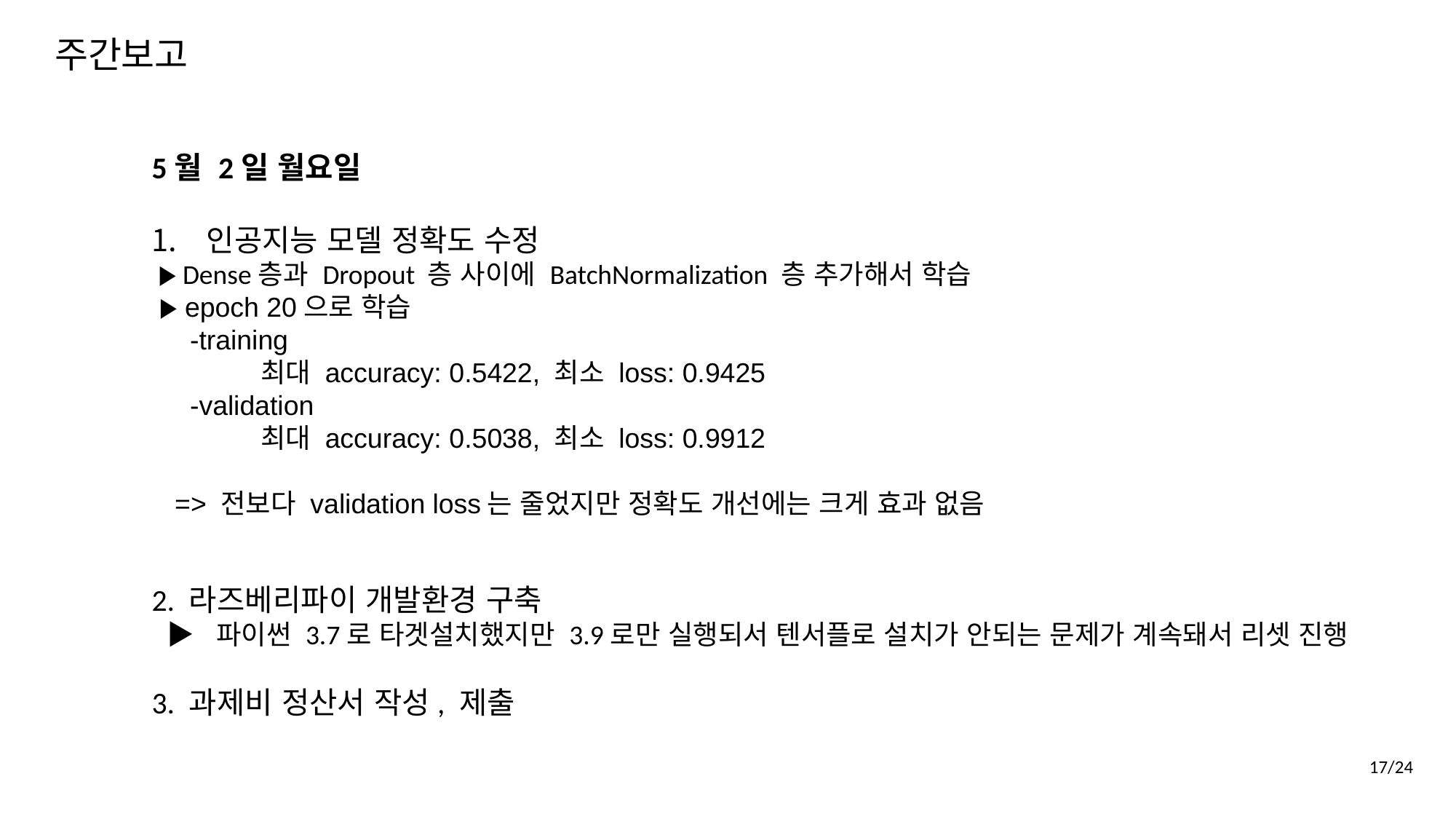

주간보고
5월 2일 월요일

인공지능 모델 정확도 수정
 ▶ Dense층과 Dropout 층 사이에 BatchNormalization 층 추가해서 학습
 ▶ epoch 20으로 학습
     -training
	최대 accuracy: 0.5422, 최소 loss: 0.9425
     -validation
	최대 accuracy: 0.5038, 최소 loss: 0.9912

   => 전보다 validation loss는 줄었지만 정확도 개선에는 크게 효과 없음

2. 라즈베리파이 개발환경 구축
  ▶  파이썬 3.7로 타겟설치했지만 3.9로만 실행되서 텐서플로 설치가 안되는 문제가 계속돼서 리셋 진행

3. 과제비 정산서 작성, 제출
17/24